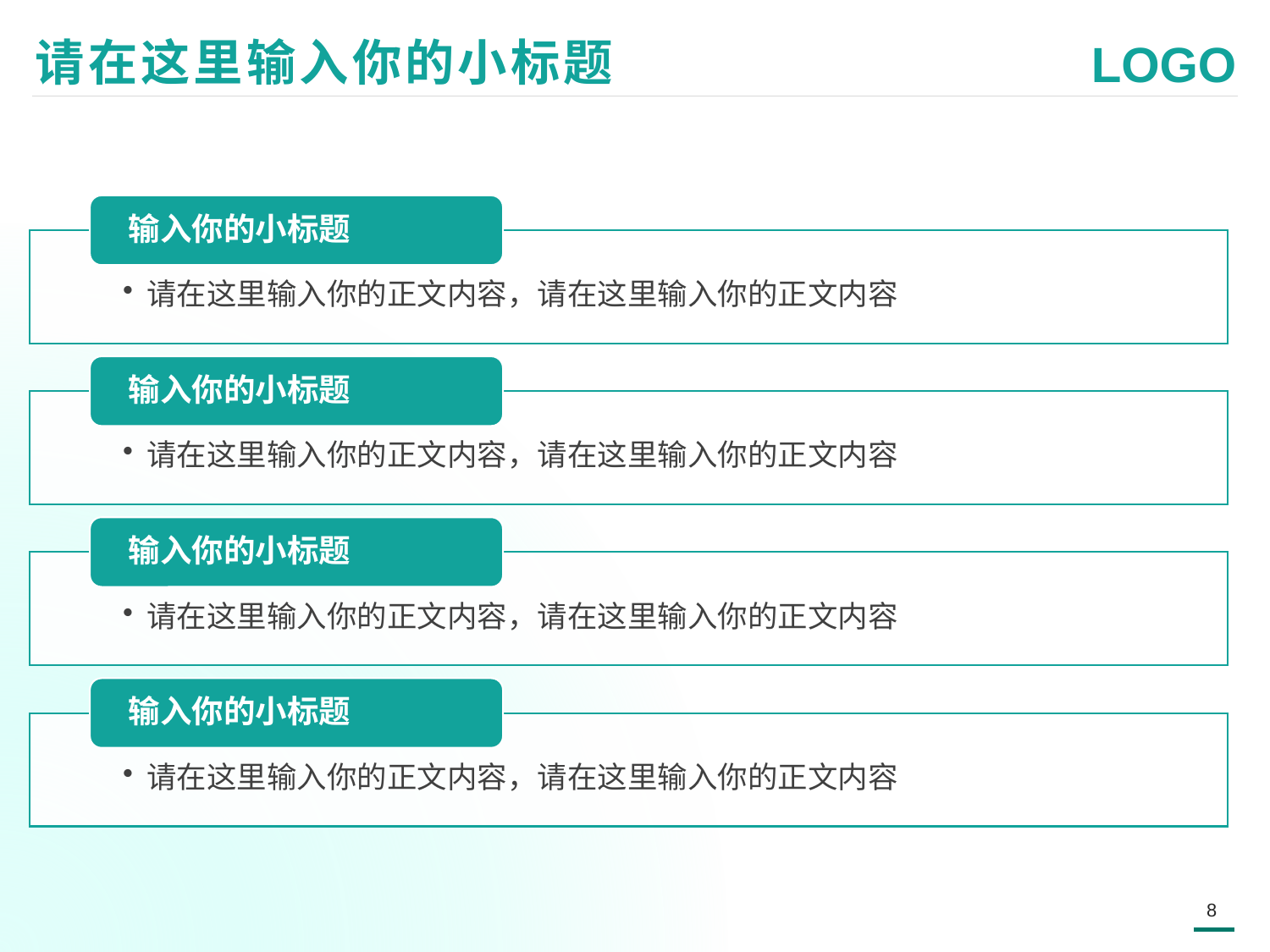

请在这里输入你的小标题

请在这里输入你的正文内容，请在这里输入你的正文内容
输入你的小标题
请在这里输入你的正文内容，请在这里输入你的正文内容
输入你的小标题
请在这里输入你的正文内容，请在这里输入你的正文内容
输入你的小标题
请在这里输入你的正文内容，请在这里输入你的正文内容
输入你的小标题